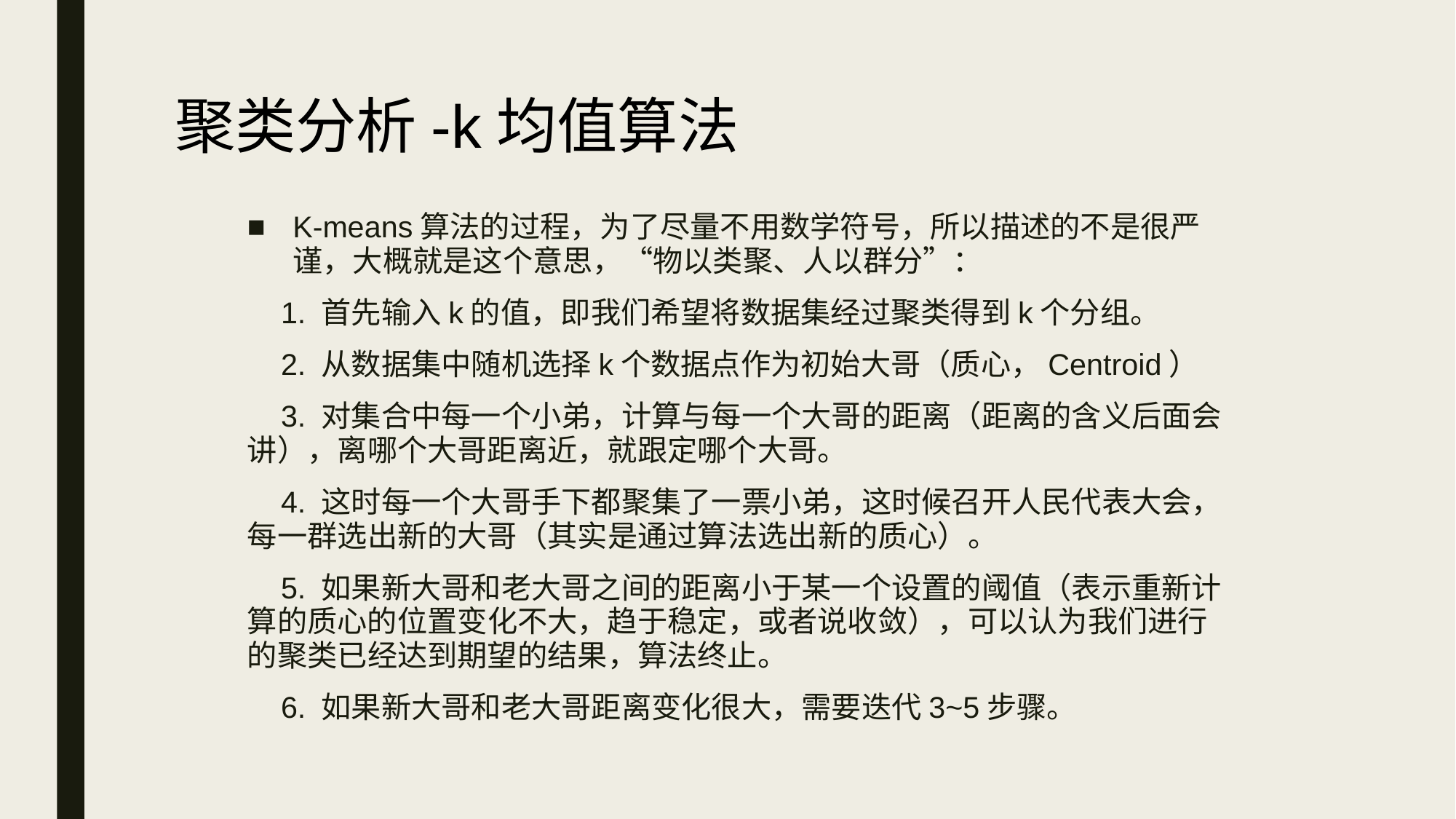

# 聚类分析-k均值算法
K-means算法的过程，为了尽量不用数学符号，所以描述的不是很严谨，大概就是这个意思，“物以类聚、人以群分”：
    1. 首先输入k的值，即我们希望将数据集经过聚类得到k个分组。
    2. 从数据集中随机选择k个数据点作为初始大哥（质心，Centroid）
    3. 对集合中每一个小弟，计算与每一个大哥的距离（距离的含义后面会讲），离哪个大哥距离近，就跟定哪个大哥。
    4. 这时每一个大哥手下都聚集了一票小弟，这时候召开人民代表大会，每一群选出新的大哥（其实是通过算法选出新的质心）。
    5. 如果新大哥和老大哥之间的距离小于某一个设置的阈值（表示重新计算的质心的位置变化不大，趋于稳定，或者说收敛），可以认为我们进行的聚类已经达到期望的结果，算法终止。
    6. 如果新大哥和老大哥距离变化很大，需要迭代3~5步骤。